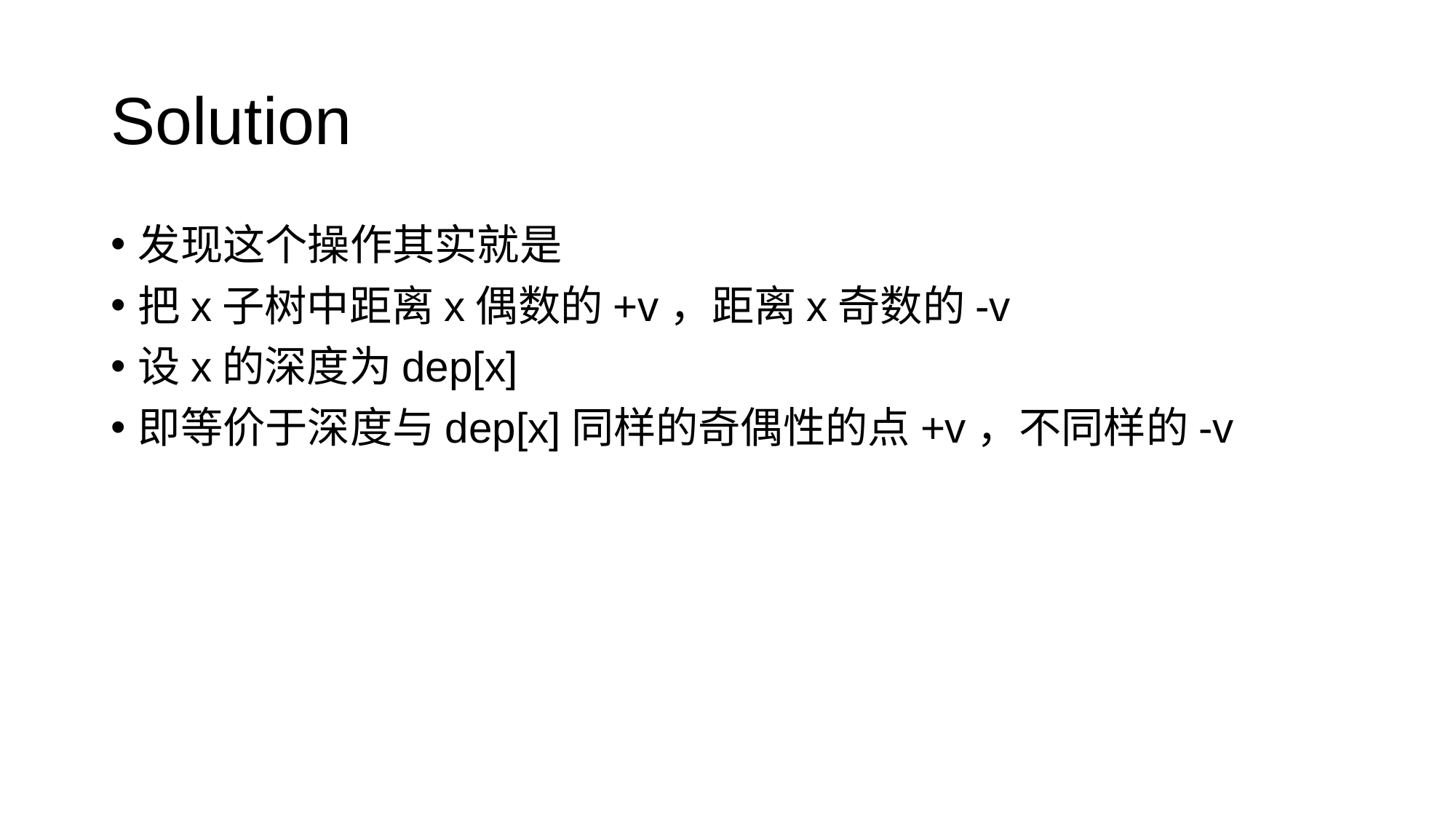

# Solution
发现这个操作其实就是
把x子树中距离x偶数的+v，距离x奇数的-v
设x的深度为dep[x]
即等价于深度与dep[x]同样的奇偶性的点+v，不同样的-v